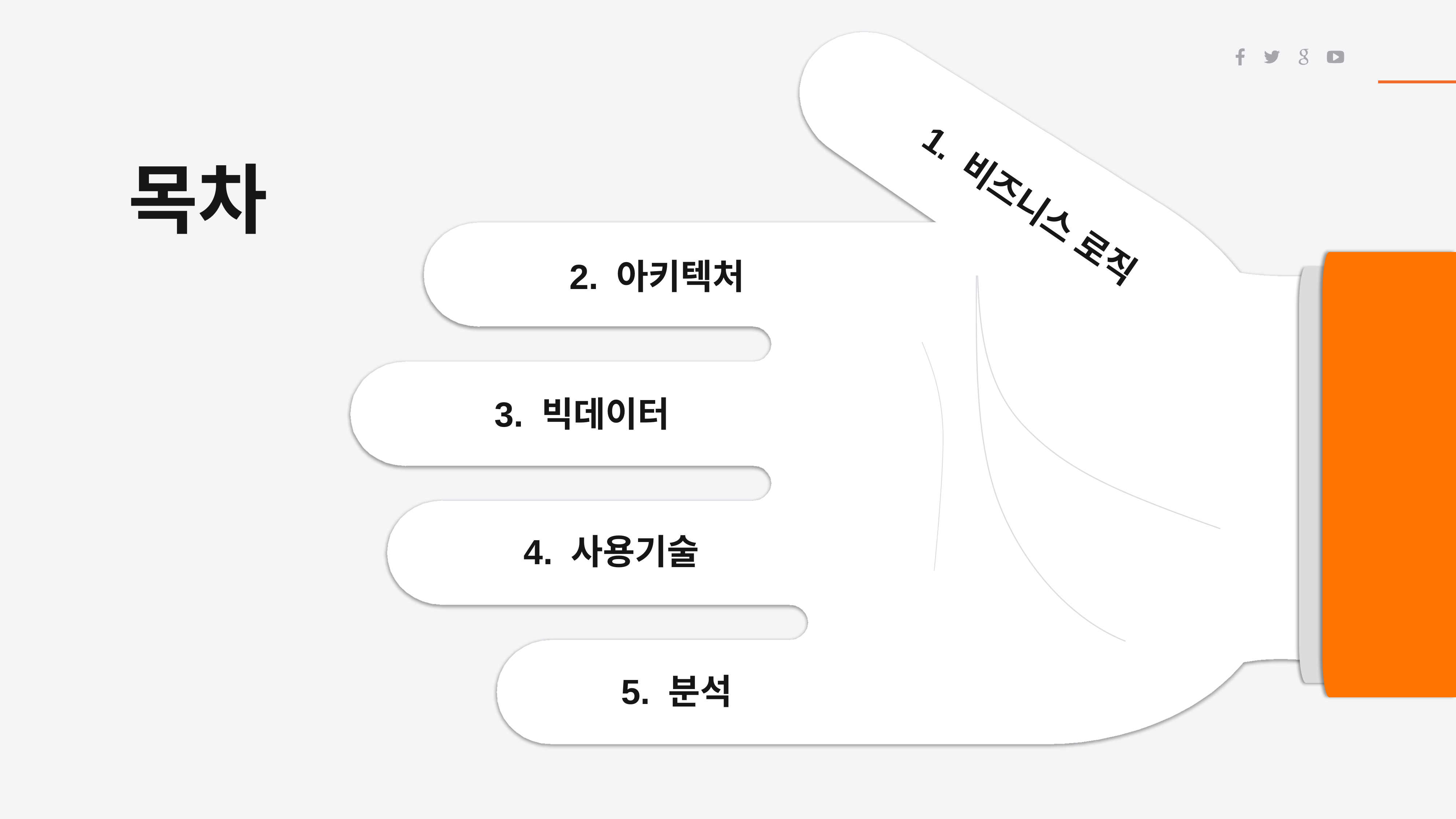

목차
1. 비즈니스 로직
2. 아키텍처

3. 빅데이터
4. 사용기술
5. 분석